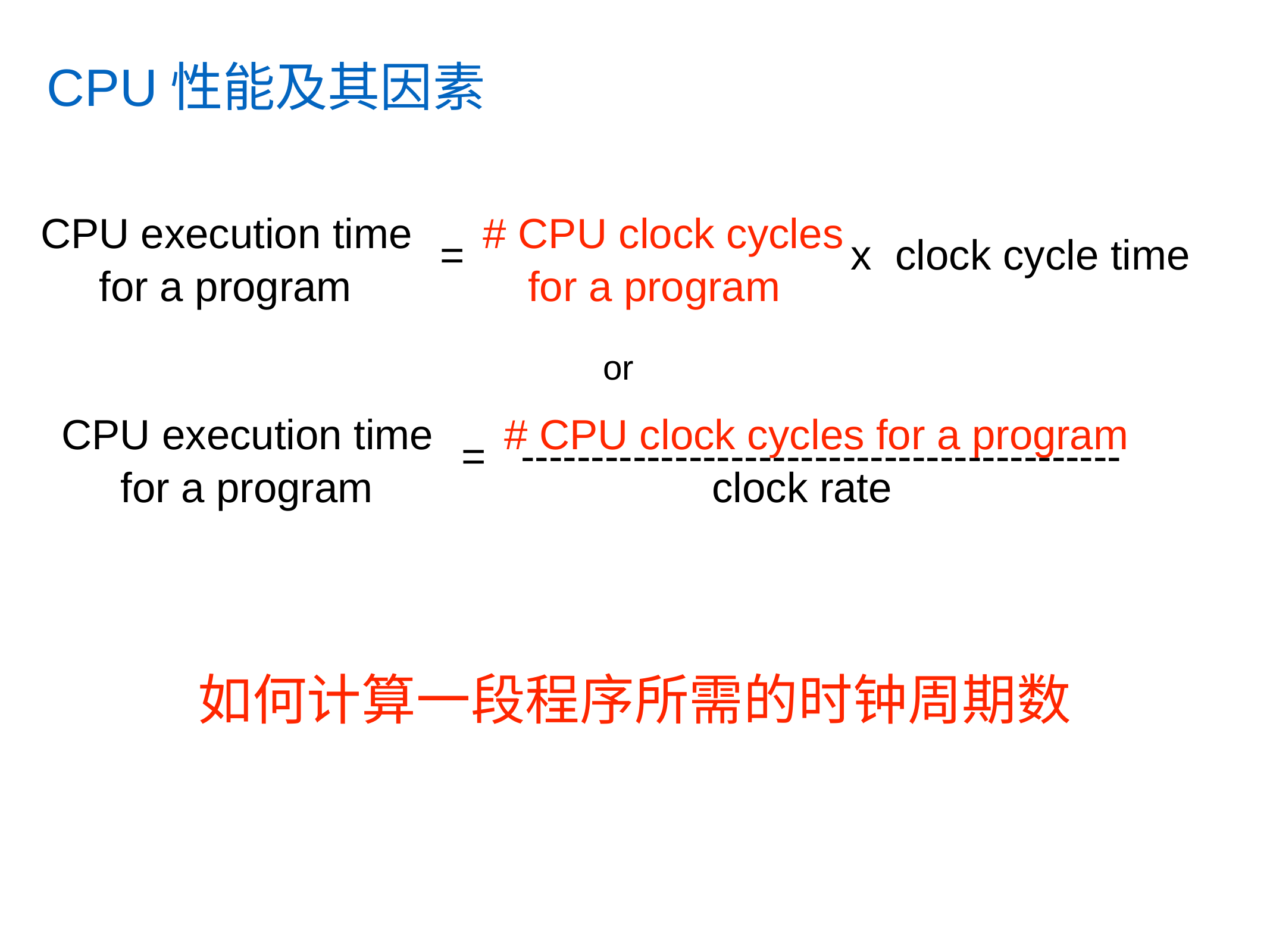

# CPU性能及其因素
CPU execution time      # CPU clock cycles
                                  =                                 x  clock cycle time
     for a program               for a program
 or
CPU execution time      # CPU clock cycles for a program
                                  =   -------------------------------------------
     for a program                             clock rate
如何计算一段程序所需的时钟周期数
51